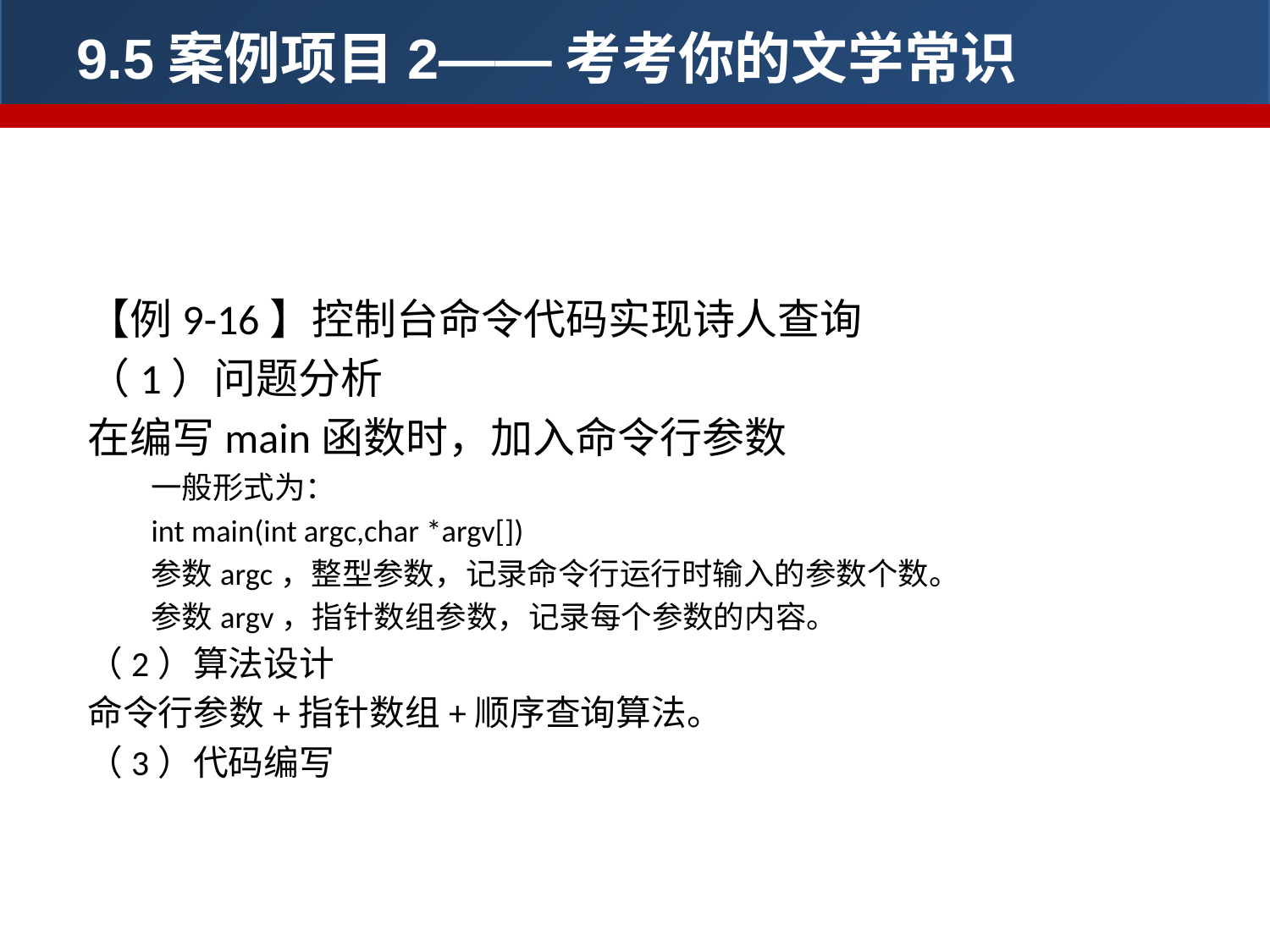

9.5案例项目2——考考你的文学常识

9.5.2命令行参数
【例9-16】控制台命令代码实现诗人查询
（1）问题分析
在编写main函数时，加入命令行参数
一般形式为：
int main(int argc,char *argv[])
参数argc，整型参数，记录命令行运行时输入的参数个数。
参数argv，指针数组参数，记录每个参数的内容。
（2）算法设计
命令行参数+指针数组+顺序查询算法。
（3）代码编写